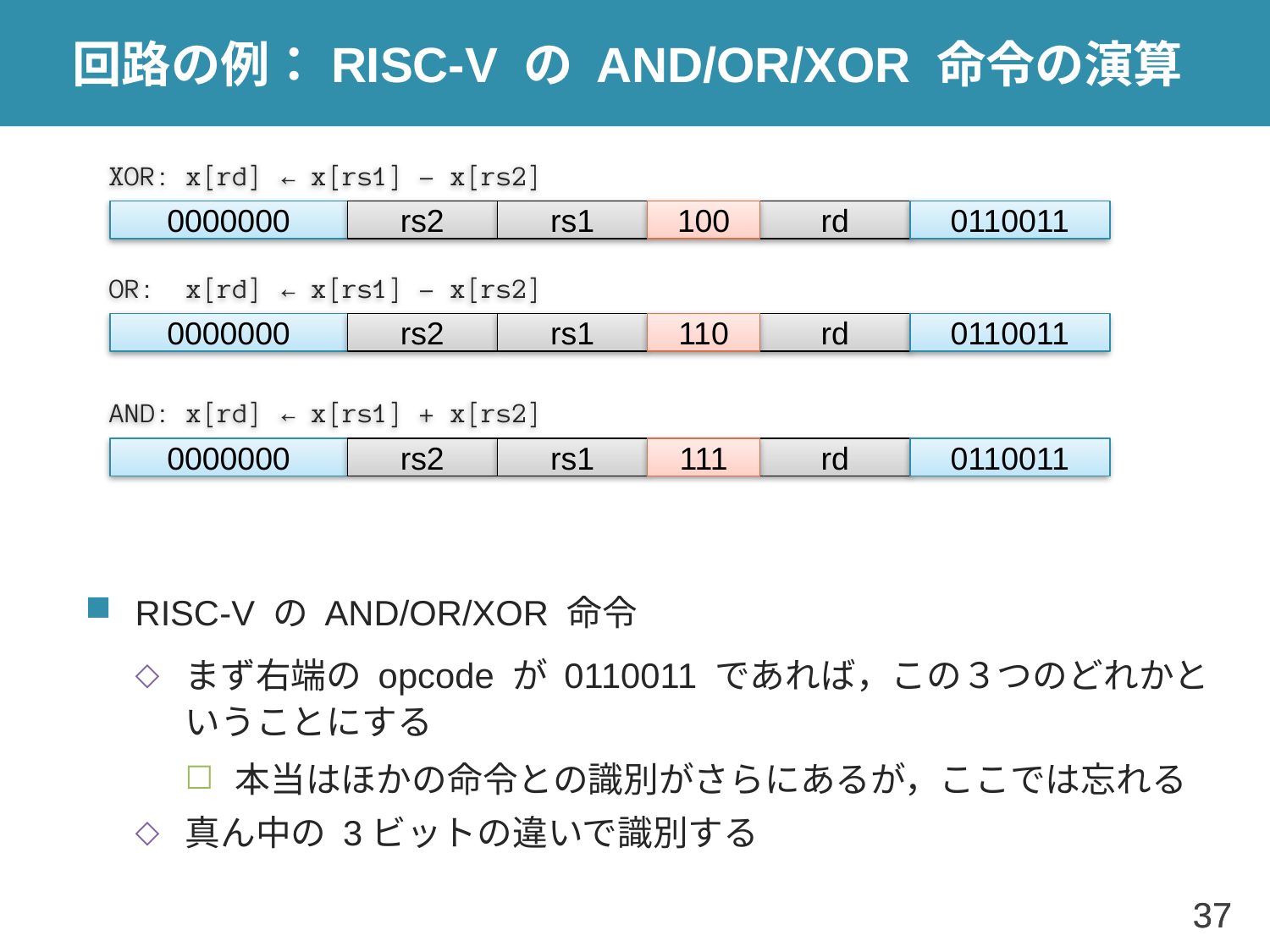

# 回路の例：RISC-V の AND/OR/XOR 命令の演算
XOR: x[rd] ← x[rs1] - x[rs2]
0000000
rs2
rs1
100
rd
0110011
OR:  x[rd] ← x[rs1] - x[rs2]
0000000
rs2
rs1
110
rd
0110011
AND: x[rd] ← x[rs1] + x[rs2]
0000000
rs2
rs1
111
rd
0110011
RISC-V の AND/OR/XOR 命令
まず右端の opcode が 0110011 であれば，この３つのどれかということにする
本当はほかの命令との識別がさらにあるが，ここでは忘れる
真ん中の 3ビットの違いで識別する